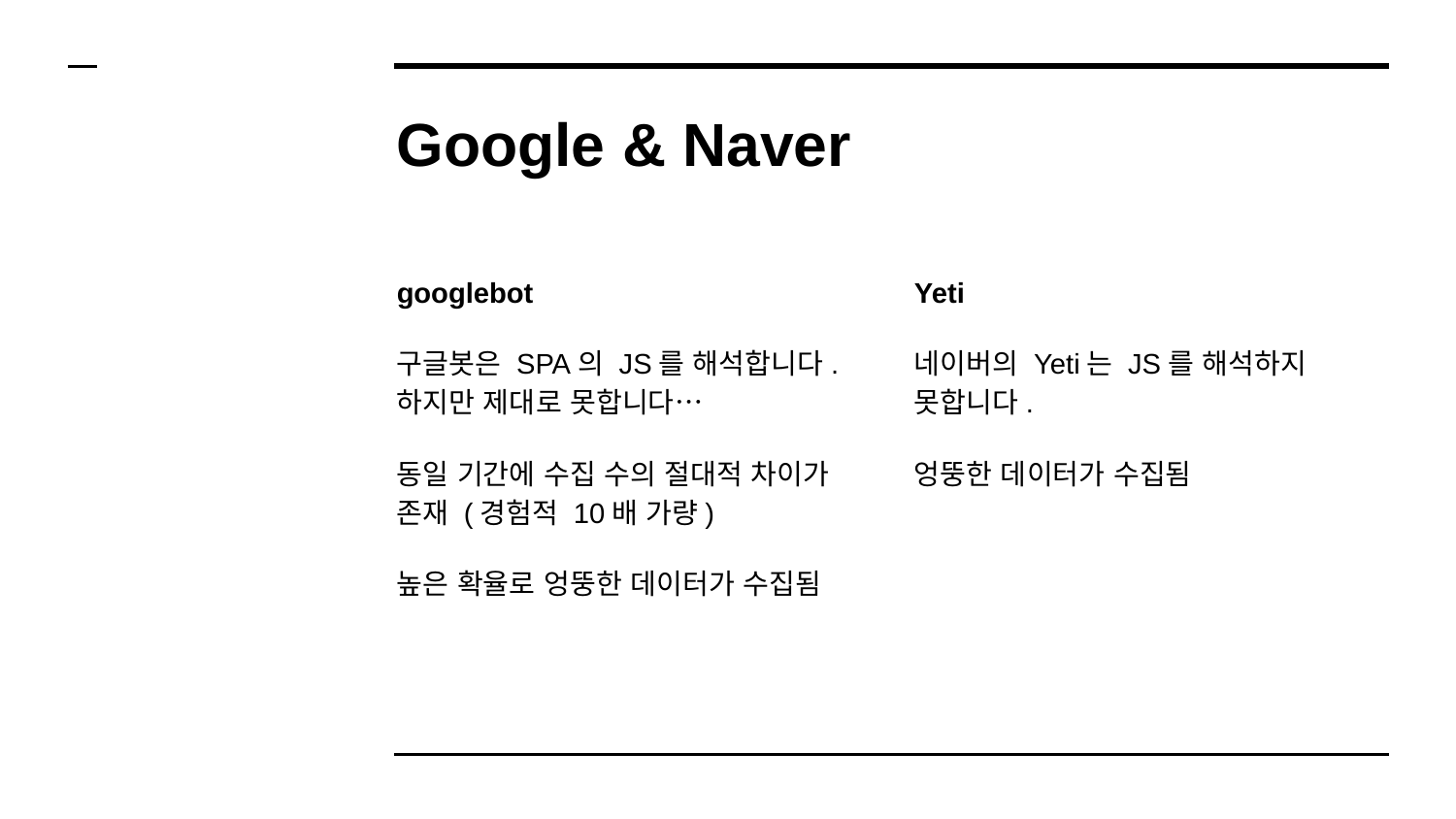

# Google & Naver
googlebot
구글봇은 SPA의 JS를 해석합니다. 하지만 제대로 못합니다…
동일 기간에 수집 수의 절대적 차이가 존재 (경험적 10배 가량)
높은 확율로 엉뚱한 데이터가 수집됨
Yeti
네이버의 Yeti는 JS를 해석하지 못합니다.
엉뚱한 데이터가 수집됨